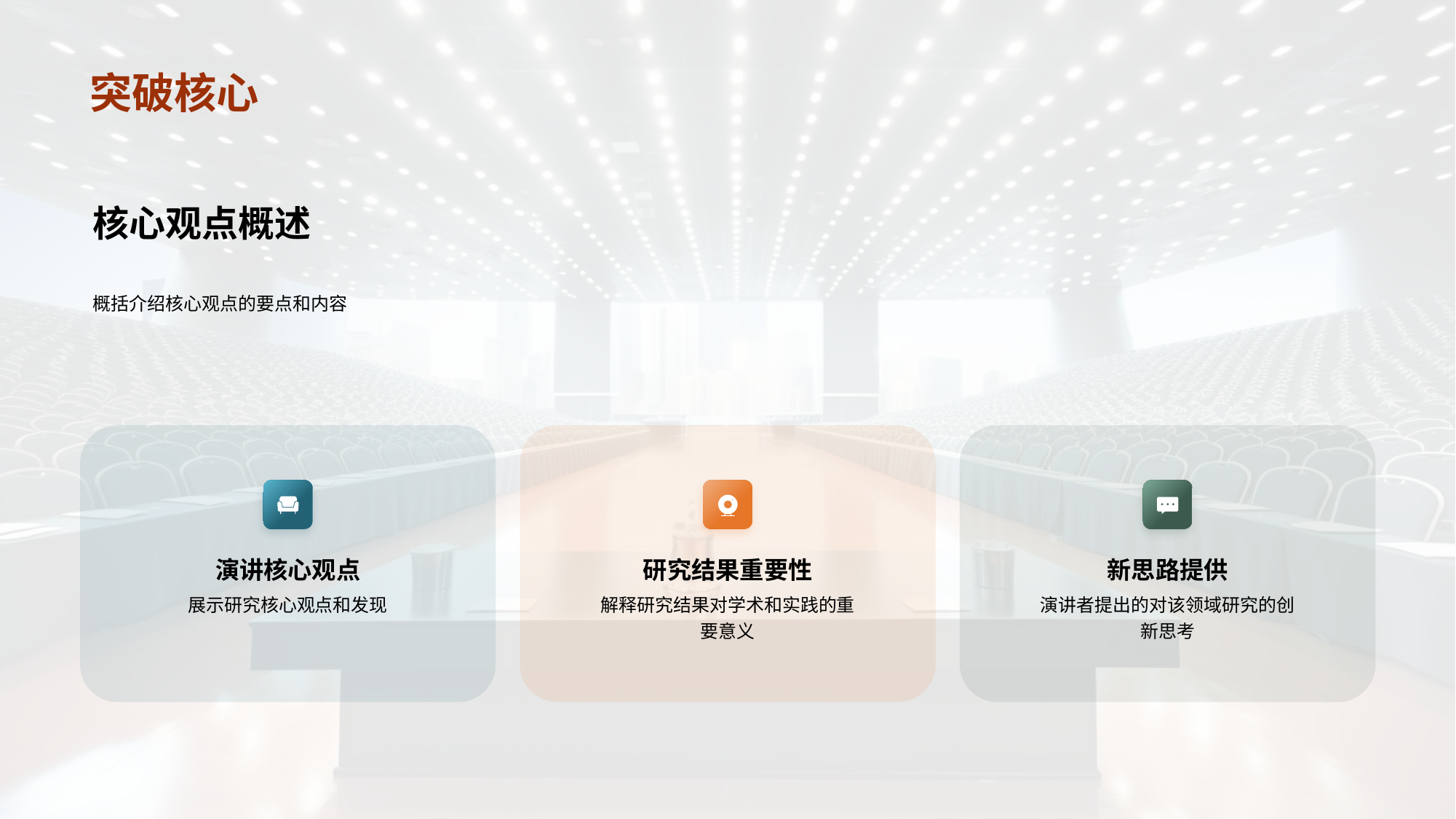

# 突破核心
核心观点概述
概括介绍核心观点的要点和内容

演讲核心观点
展示研究核心观点和发现

研究结果重要性
解释研究结果对学术和实践的重要意义

新思路提供
演讲者提出的对该领域研究的创新思考